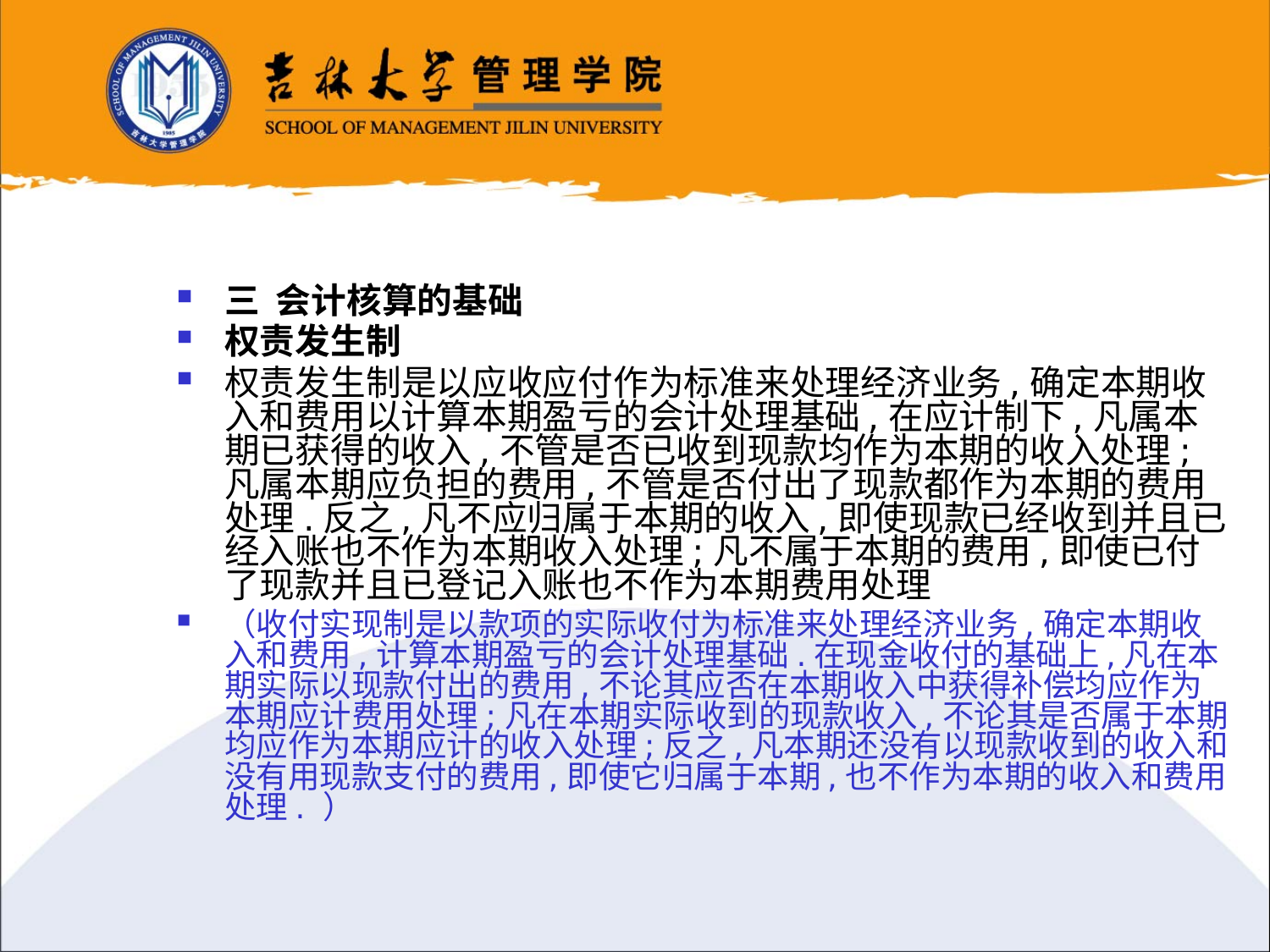

三  会计核算的基础
权责发生制
权责发生制是以应收应付作为标准来处理经济业务,确定本期收入和费用以计算本期盈亏的会计处理基础,在应计制下,凡属本期已获得的收入,不管是否已收到现款均作为本期的收入处理;凡属本期应负担的费用,不管是否付出了现款都作为本期的费用处理.反之,凡不应归属于本期的收入,即使现款已经收到并且已经入账也不作为本期收入处理;凡不属于本期的费用,即使已付了现款并且已登记入账也不作为本期费用处理
（收付实现制是以款项的实际收付为标准来处理经济业务,确定本期收入和费用,计算本期盈亏的会计处理基础.在现金收付的基础上,凡在本期实际以现款付出的费用,不论其应否在本期收入中获得补偿均应作为本期应计费用处理;凡在本期实际收到的现款收入,不论其是否属于本期均应作为本期应计的收入处理;反之,凡本期还没有以现款收到的收入和没有用现款支付的费用,即使它归属于本期,也不作为本期的收入和费用处理. ）
10